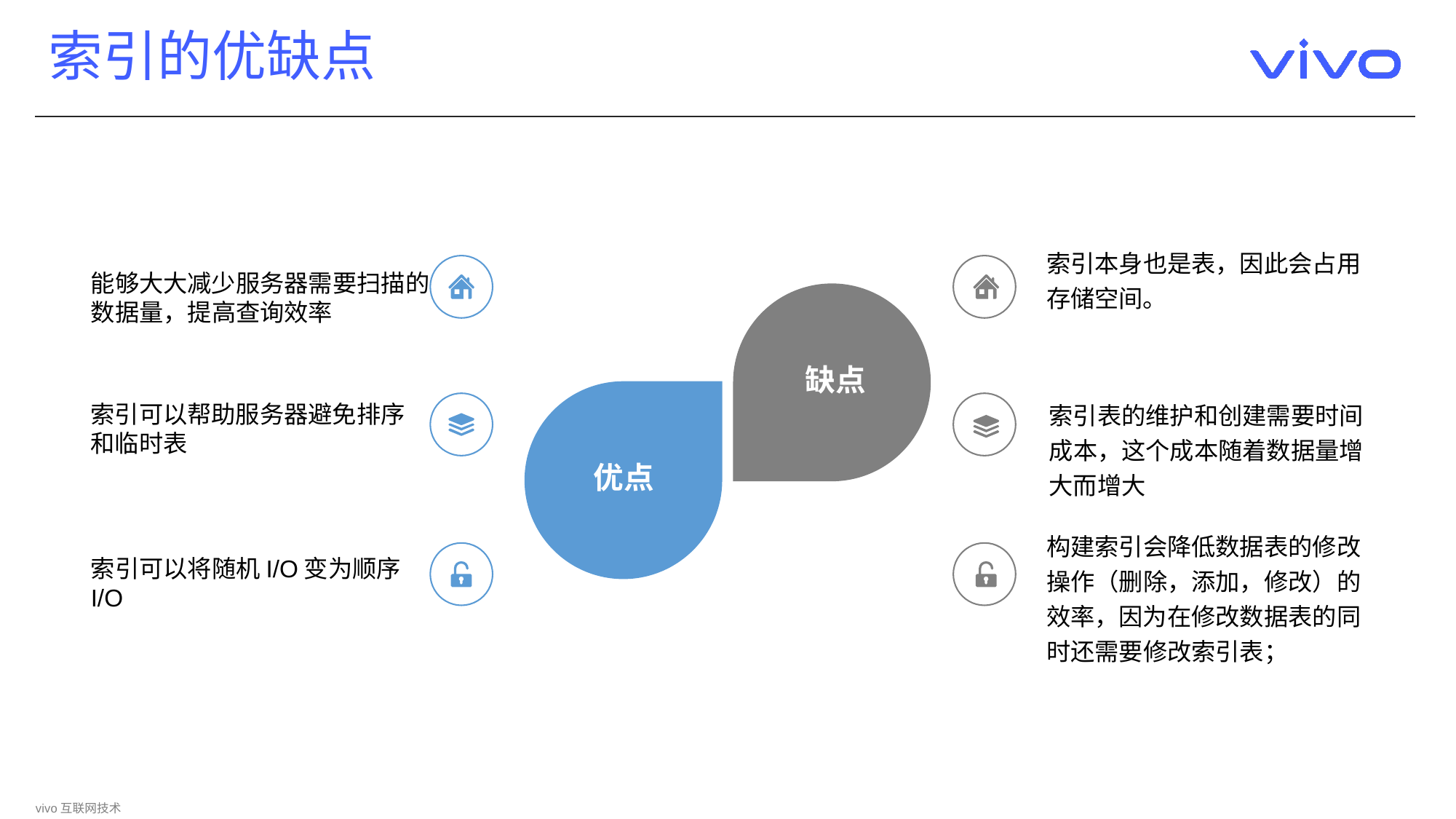

# 索引的优缺点
索引本身也是表，因此会占用存储空间。

能够大大减少服务器需要扫描的数据量，提高查询效率

缺点

优点
索引表的维护和创建需要时间成本，这个成本随着数据量增大而增大

构建索引会降低数据表的修改操作（删除，添加，修改）的效率，因为在修改数据表的同时还需要修改索引表；

索引可以将随机I/O变为顺序I/O

索引可以帮助服务器避免排序和临时表